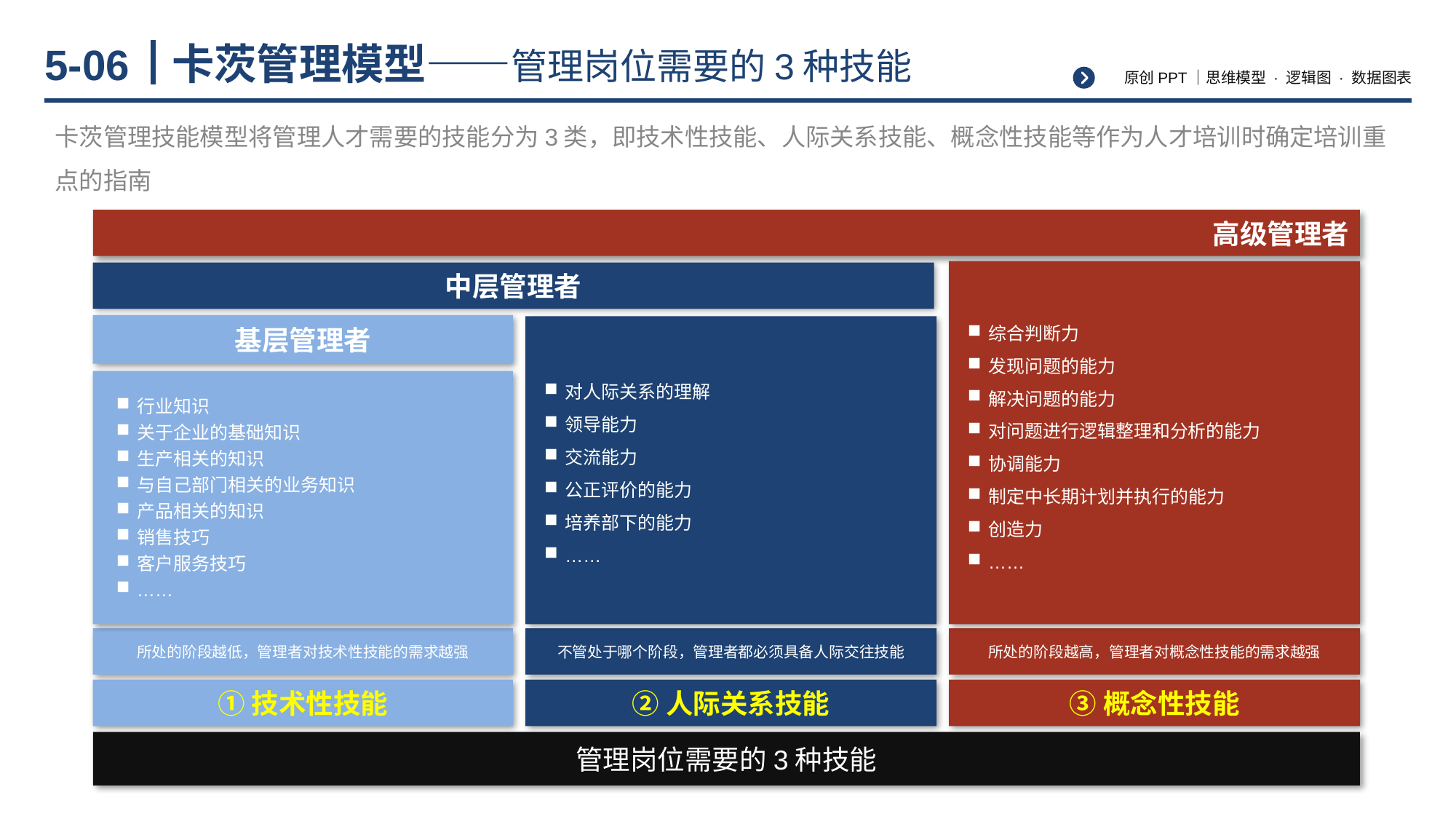

# 卡茨管理模型——管理岗位需要的3种技能
5-06
卡茨管理技能模型将管理人才需要的技能分为3类，即技术性技能、人际关系技能、概念性技能等作为人才培训时确定培训重点的指南
高级管理者

中层管理者
综合判断力
发现问题的能力
解决问题的能力
对问题进行逻辑整理和分析的能力
协调能力
制定中长期计划并执行的能力
创造力
……
基层管理者

对人际关系的理解
领导能力
交流能力
公正评价的能力
培养部下的能力
……

行业知识
关于企业的基础知识
生产相关的知识
与自己部门相关的业务知识
产品相关的知识
销售技巧
客户服务技巧
……
所处的阶段越低，管理者对技术性技能的需求越强
不管处于哪个阶段，管理者都必须具备人际交往技能
所处的阶段越高，管理者对概念性技能的需求越强
①技术性技能
②人际关系技能
③概念性技能
管理岗位需要的3种技能